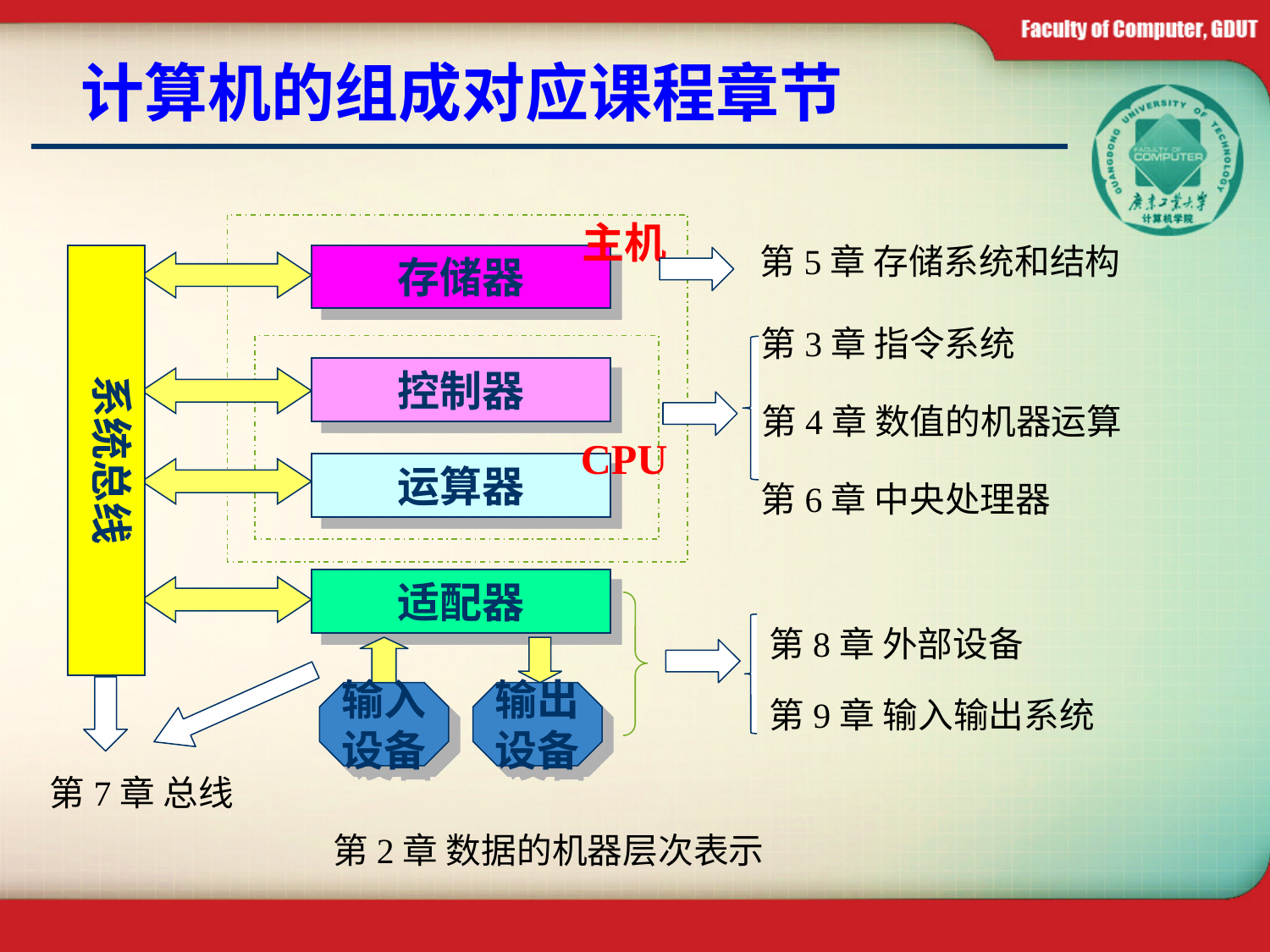

# 计算机的组成对应课程章节
主机

第5章 存储系统和结构
系统总线
存储器

第3章 指令系统

控制器

第4章 数值的机器运算
CPU
运算器

第6章 中央处理器
适配器

第8章 外部设备

输入
设备
输出
设备
第9章 输入输出系统

第7章 总线
第2章 数据的机器层次表示